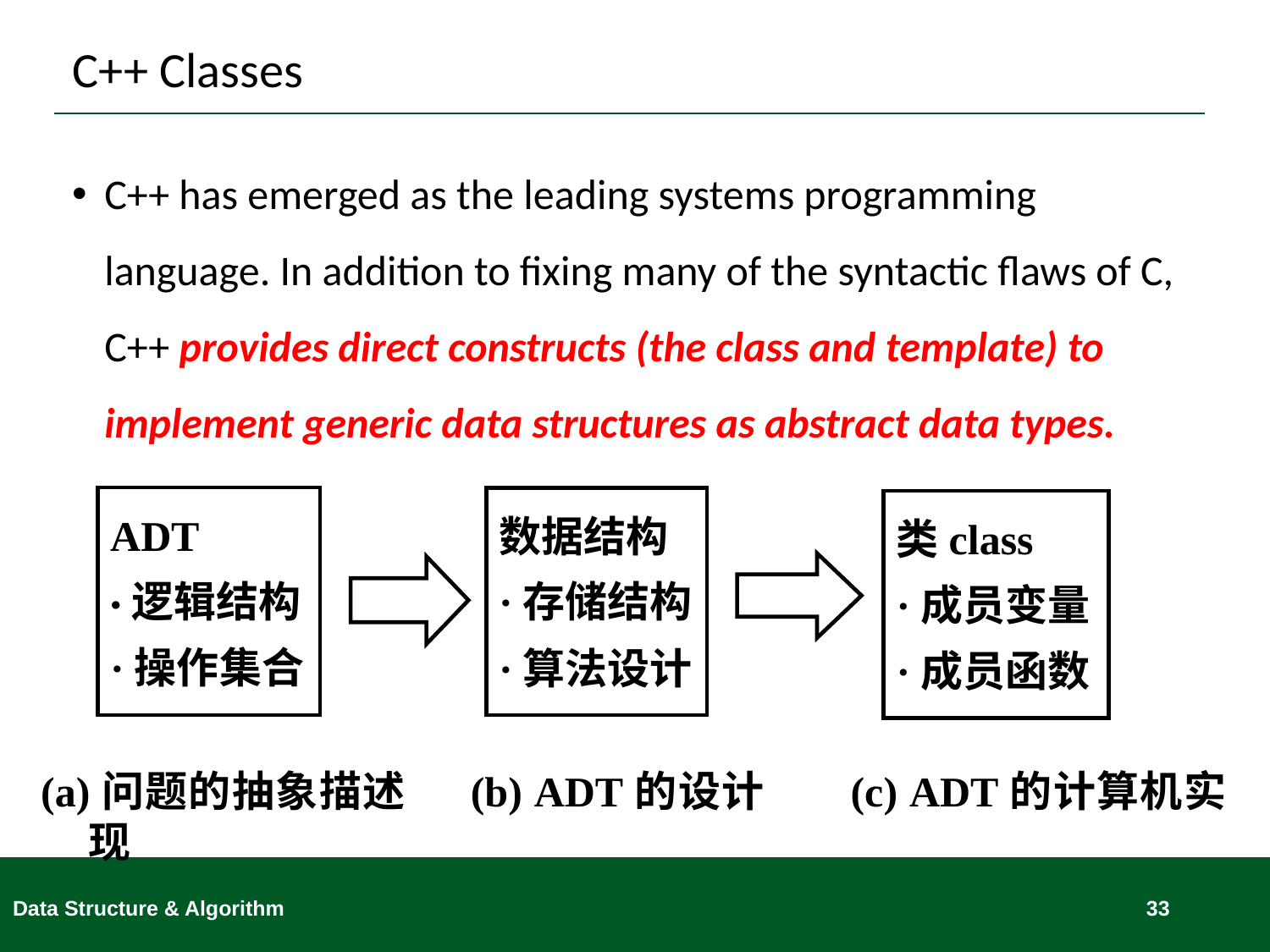

# C++ Classes
C++ has emerged as the leading systems programming language. In addition to fixing many of the syntactic flaws of C, C++ provides direct constructs (the class and template) to implement generic data structures as abstract data types.

ADT
·逻辑结构
·操作集合
数据结构
·存储结构
·算法设计
类class
·成员变量
·成员函数

(a)问题的抽象描述     (b) ADT的设计       (c) ADT的计算机实现

Data Structure & Algorithm
33